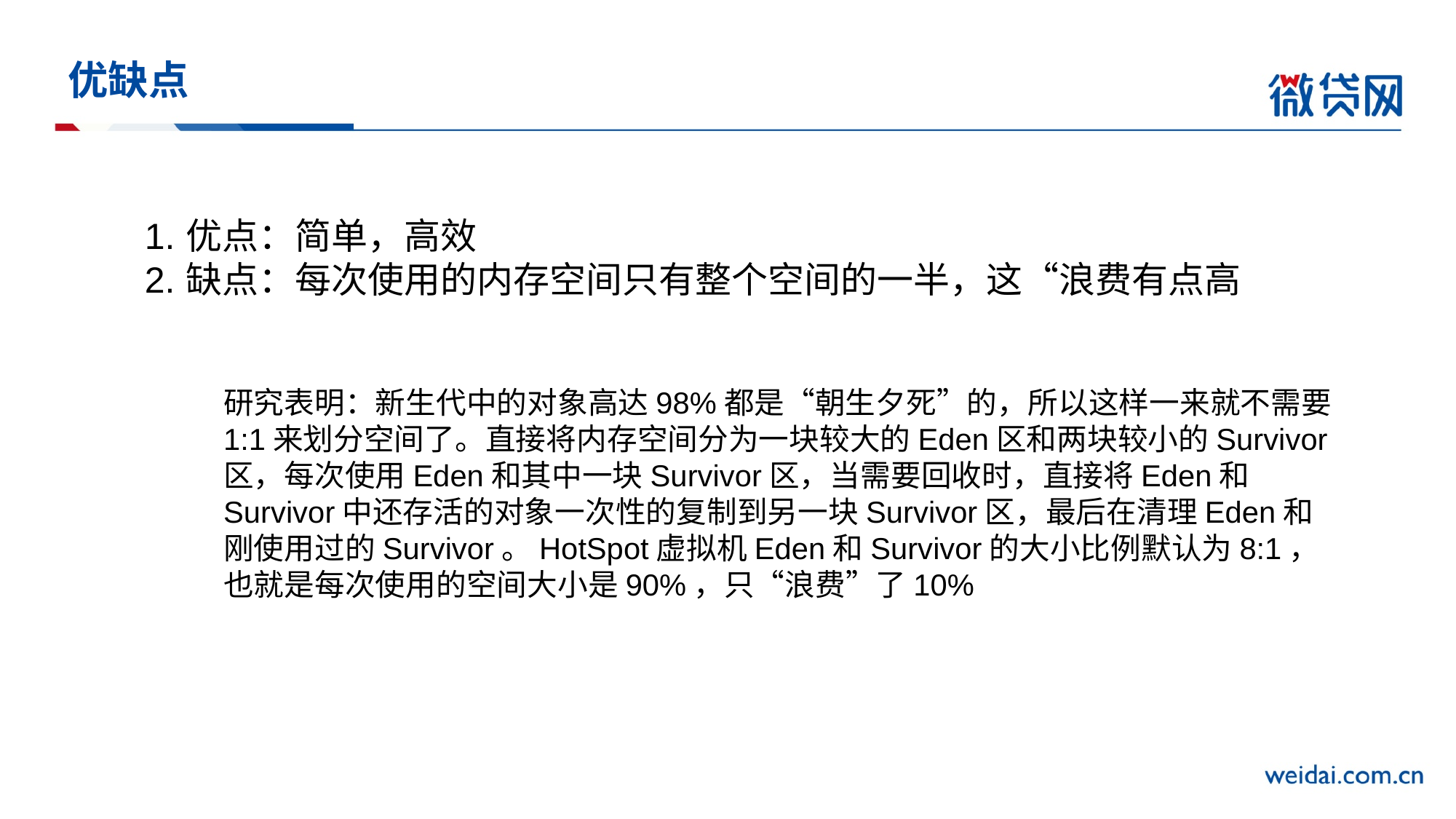

# 优缺点
优点：简单，高效
缺点：每次使用的内存空间只有整个空间的一半，这“浪费有点高
研究表明：新生代中的对象高达98%都是“朝生夕死”的，所以这样一来就不需要1:1来划分空间了。直接将内存空间分为一块较大的Eden区和两块较小的Survivor区，每次使用Eden和其中一块Survivor区，当需要回收时，直接将Eden和Survivor中还存活的对象一次性的复制到另一块Survivor区，最后在清理Eden和刚使用过的Survivor。HotSpot虚拟机Eden和Survivor的大小比例默认为8:1，也就是每次使用的空间大小是90%，只“浪费”了10%